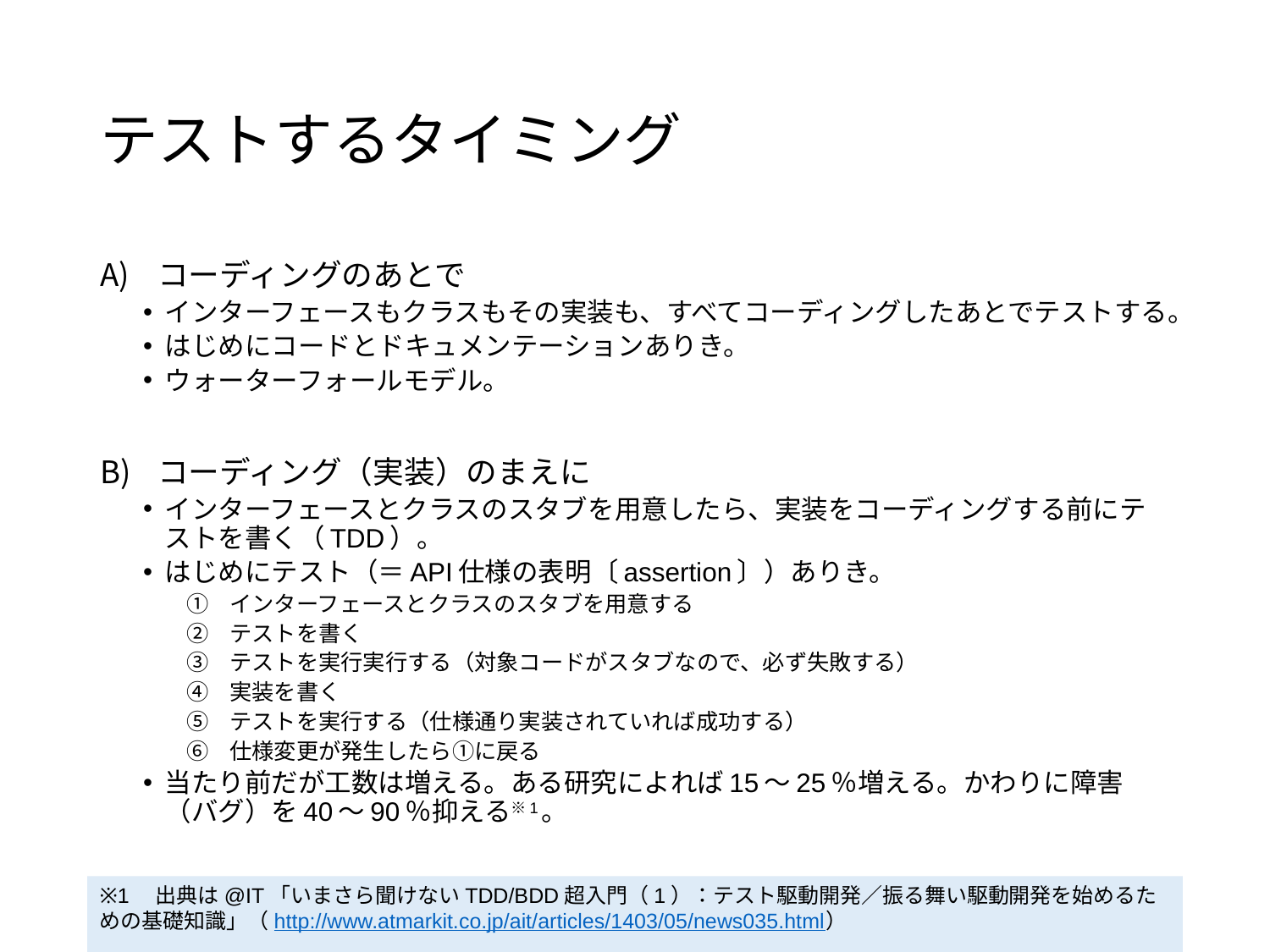

# テストするタイミング
コーディングのあとで
インターフェースもクラスもその実装も、すべてコーディングしたあとでテストする。
はじめにコードとドキュメンテーションありき。
ウォーターフォールモデル。

コーディング（実装）のまえに
インターフェースとクラスのスタブを用意したら、実装をコーディングする前にテストを書く（TDD）。
はじめにテスト（＝API仕様の表明〔assertion〕）ありき。
インターフェースとクラスのスタブを用意する
テストを書く
テストを実行実行する（対象コードがスタブなので、必ず失敗する）
実装を書く
テストを実行する（仕様通り実装されていれば成功する）
仕様変更が発生したら①に戻る
当たり前だが工数は増える。ある研究によれば15〜25％増える。かわりに障害（バグ）を40〜90％抑える※1。
※1　出典は@IT「いまさら聞けないTDD/BDD超入門（1）：テスト駆動開発／振る舞い駆動開発を始めるための基礎知識」（http://www.atmarkit.co.jp/ait/articles/1403/05/news035.html）